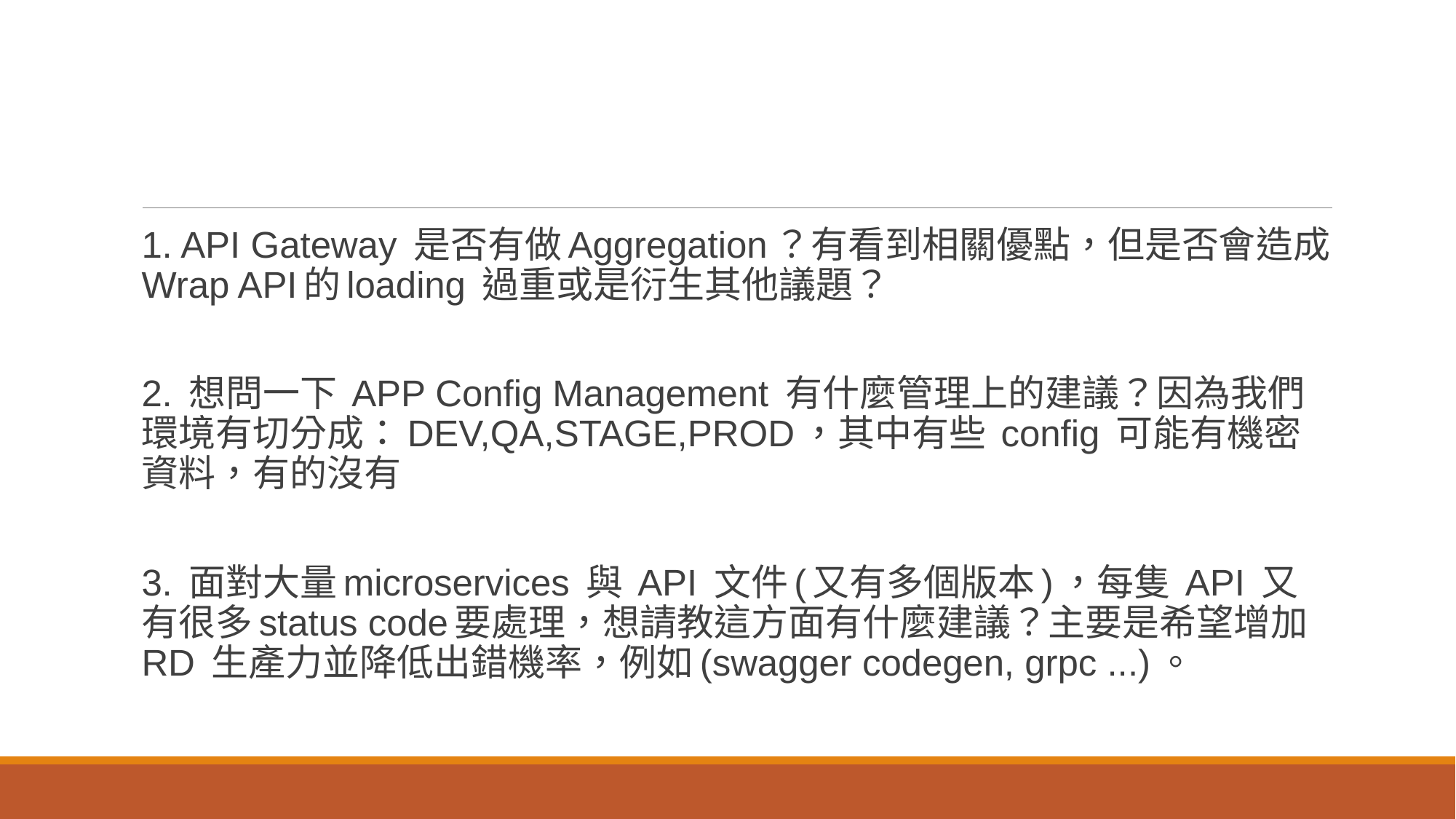

#
1. API Gateway 是否有做Aggregation？有看到相關優點，但是否會造成Wrap API的loading 過重或是衍生其他議題？

2. 想問一下 APP Config Management 有什麼管理上的建議？因為我們環境有切分成：DEV,QA,STAGE,PROD，其中有些 config 可能有機密資料，有的沒有

3. 面對大量microservices 與 API 文件(又有多個版本)，每隻 API 又有很多status code要處理，想請教這方面有什麼建議？主要是希望增加 RD 生產力並降低出錯機率，例如(swagger codegen, grpc ...)。